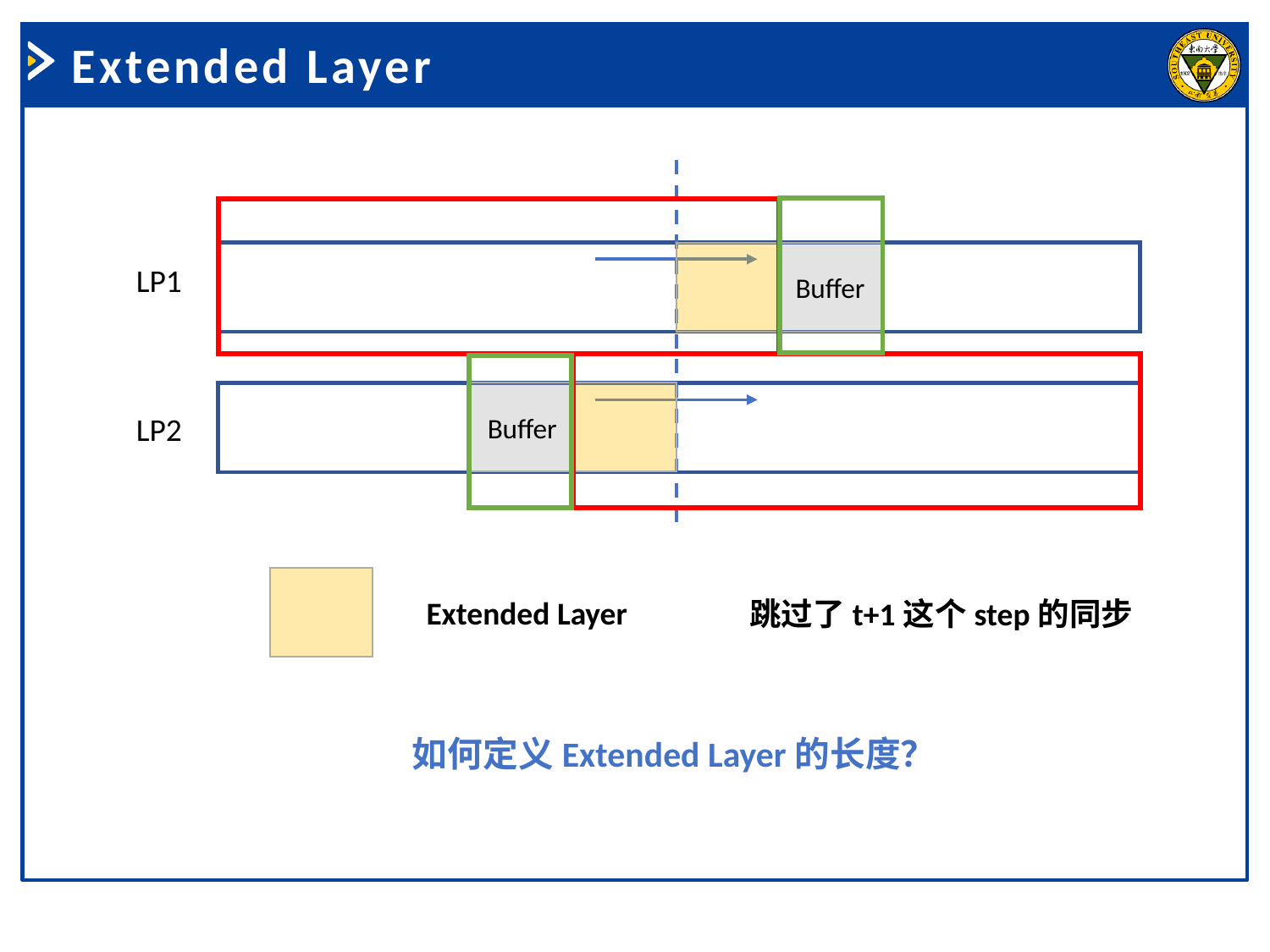

Extended Layer

Buffer
LP1

Buffer

LP2

Extended Layer
跳过了t+1这个step的同步
如何定义Extended Layer的长度？